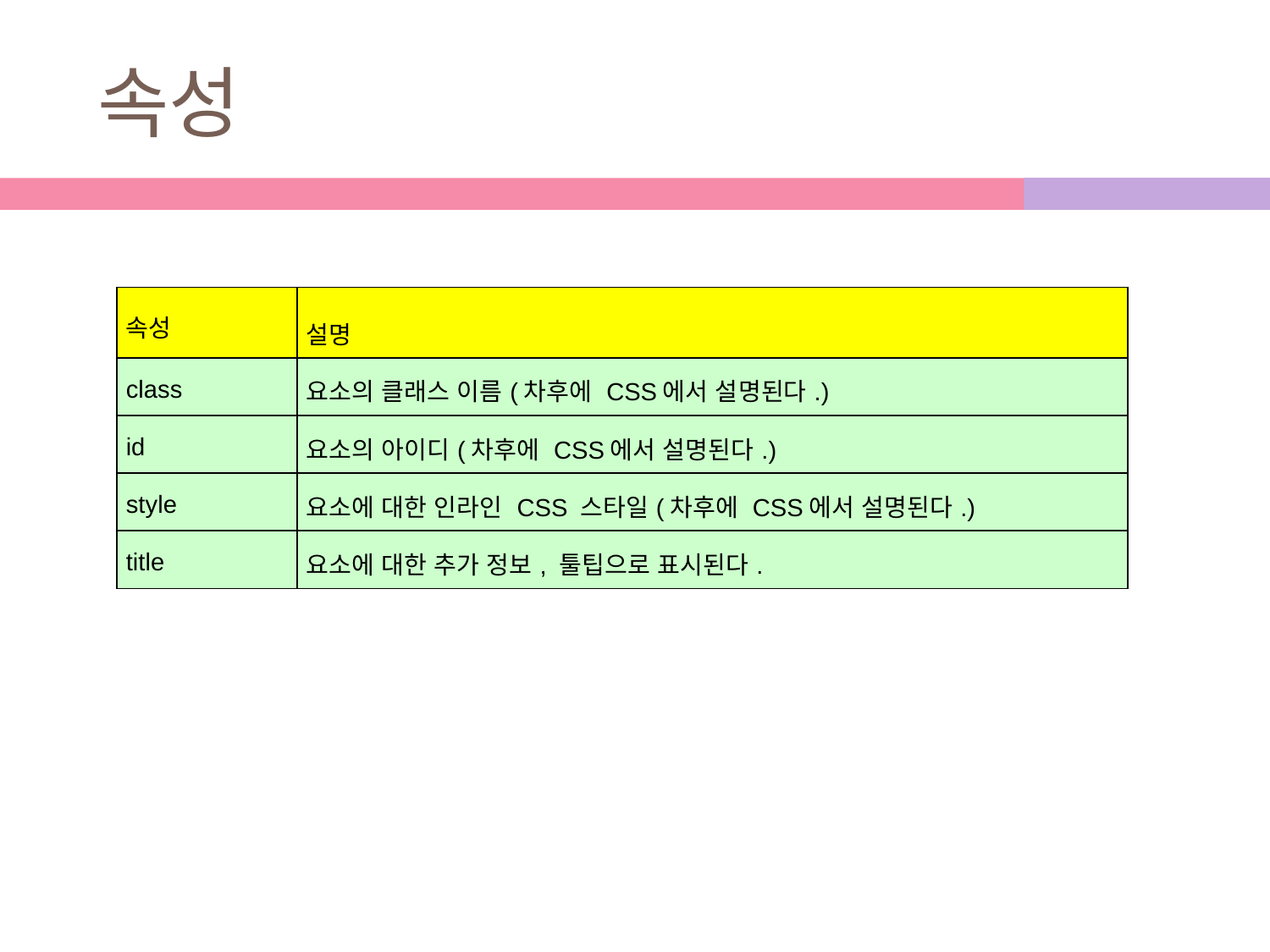

# 속성
| 속성 | 설명 |
| --- | --- |
| class | 요소의 클래스 이름(차후에 CSS에서 설명된다.) |
| id | 요소의 아이디(차후에 CSS에서 설명된다.) |
| style | 요소에 대한 인라인 CSS 스타일(차후에 CSS에서 설명된다.) |
| title | 요소에 대한 추가 정보, 툴팁으로 표시된다. |